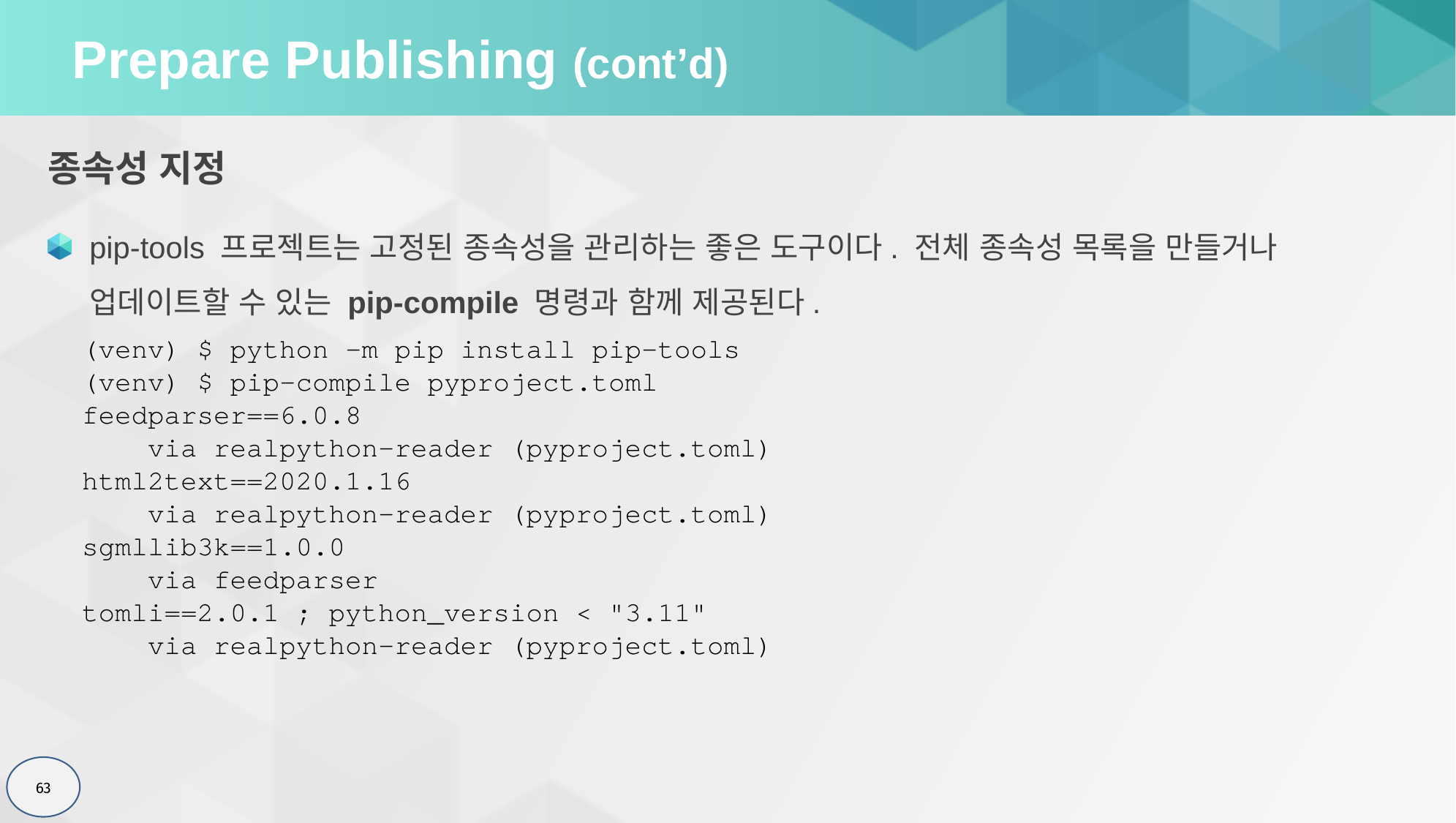

# Prepare Publishing (cont’d)
종속성 지정
pip-tools 프로젝트는 고정된 종속성을 관리하는 좋은 도구이다. 전체 종속성 목록을 만들거나 업데이트할 수 있는 pip-compile 명령과 함께 제공된다.

(venv) $ python -m pip install pip-tools
(venv) $ pip-compile pyproject.toml
feedparser==6.0.8
    via realpython-reader (pyproject.toml)
html2text==2020.1.16
    via realpython-reader (pyproject.toml)
sgmllib3k==1.0.0
    via feedparser
tomli==2.0.1 ; python_version < "3.11"
    via realpython-reader (pyproject.toml)